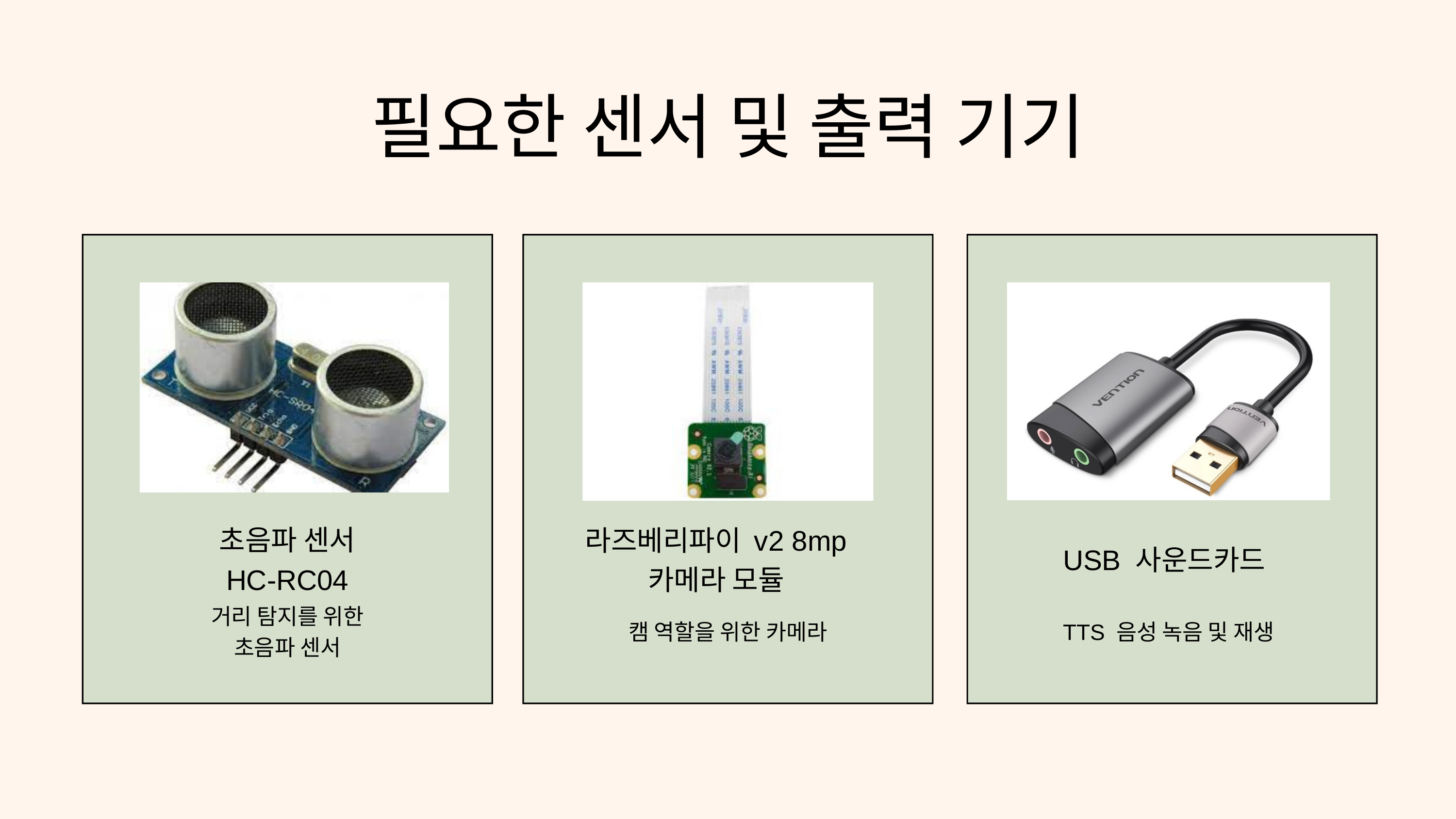

필요한 센서 및 출력 기기

초음파 센서
HC-RC04
라즈베리파이 v2 8mp
카메라 모듈
USB 사운드카드
거리 탐지를 위한
초음파 센서
캠 역할을 위한 카메라
TTS 음성 녹음 및 재생